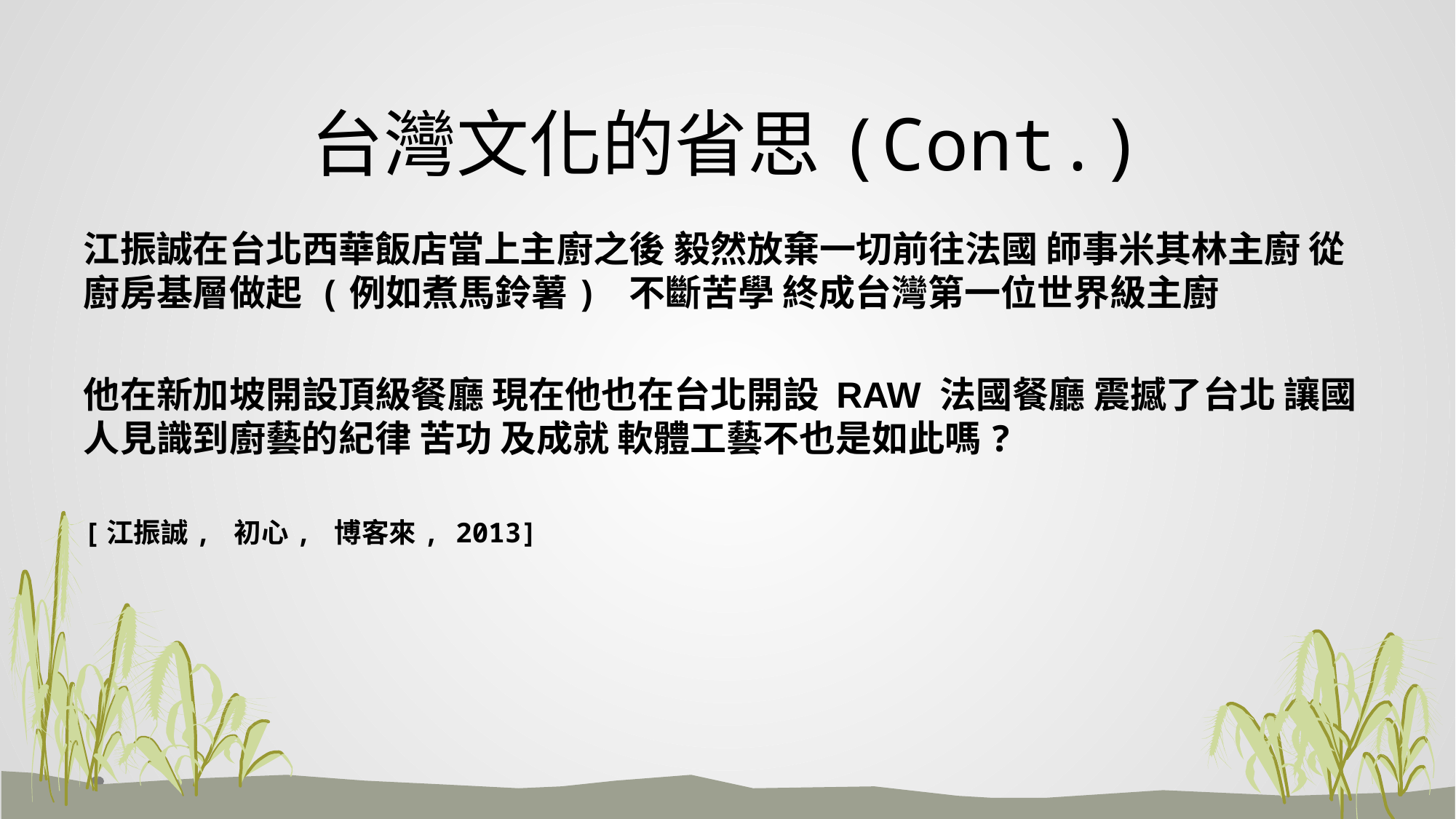

# 台灣文化的省思(Cont.)
江振誠在台北西華飯店當上主廚之後 毅然放棄一切前往法國 師事米其林主廚 從廚房基層做起 (例如煮馬鈴薯) 不斷苦學 終成台灣第一位世界級主廚

他在新加坡開設頂級餐廳 現在他也在台北開設 RAW 法國餐廳 震撼了台北 讓國人見識到廚藝的紀律 苦功 及成就 軟體工藝不也是如此嗎?

[江振誠, 初心, 博客來, 2013]